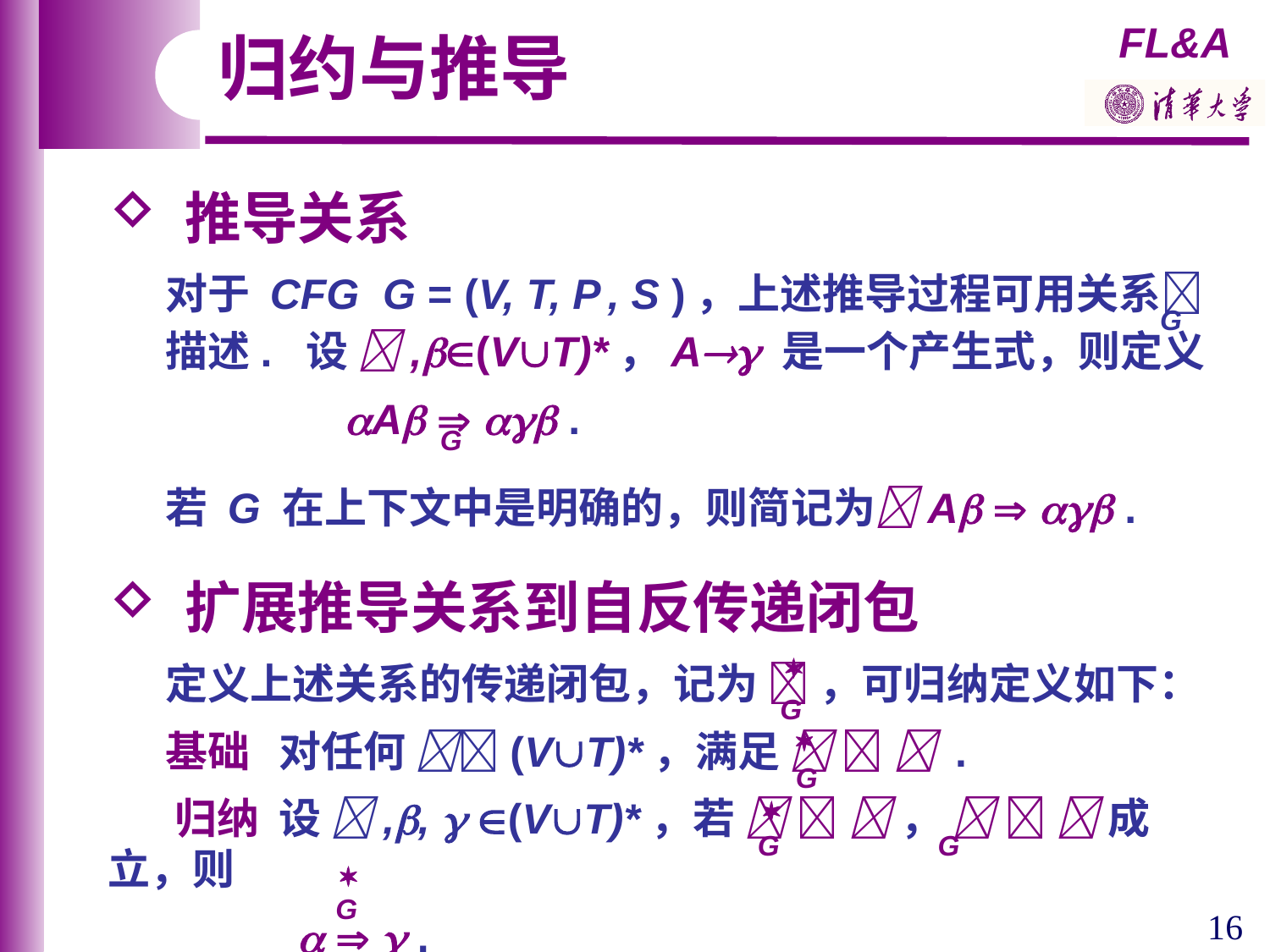

归约与推导
 推导关系

     对于 CFG  G = (V, T, P , S )，上述推导过程可用关系⇒
     描述.  设 α,β∈(V∪T)*，A→γ 是一个产生式，则定义

                    αAβ ⇒ αγβ .

     若 G 在上下文中是明确的，则简记为αAβ ⇒ αγβ .
G
G
 扩展推导关系到自反传递闭包

     定义上述关系的传递闭包，记为 ⇒ ，可归纳定义如下：

     基础   对任何 α∈(V∪T)*，满足 α ⇒ α .

      归纳  设 α,β, γ ∈(V∪T)*，若 α ⇒ β ， β ⇒ γ 成立，则

                α ⇒ γ .
∗
G
∗
G
∗
G
G
∗
G
16